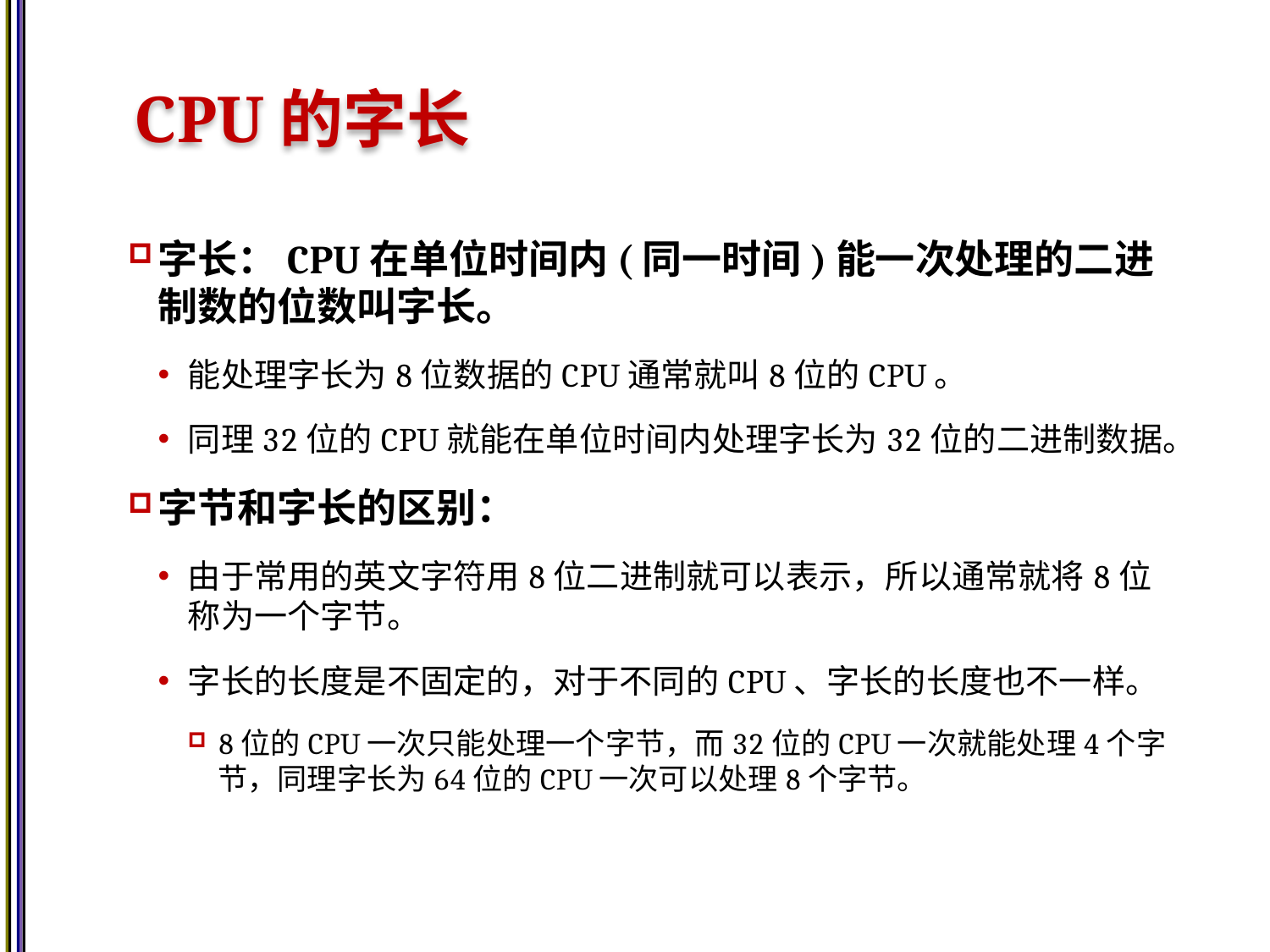

# CPU的字长
字长：CPU在单位时间内(同一时间)能一次处理的二进制数的位数叫字长。
能处理字长为8位数据的CPU通常就叫8位的CPU。
同理32位的CPU就能在单位时间内处理字长为32位的二进制数据。
字节和字长的区别：
由于常用的英文字符用8位二进制就可以表示，所以通常就将8位称为一个字节。
字长的长度是不固定的，对于不同的CPU、字长的长度也不一样。
8位的CPU一次只能处理一个字节，而32位的CPU一次就能处理4个字节，同理字长为64位的CPU一次可以处理8个字节。
5